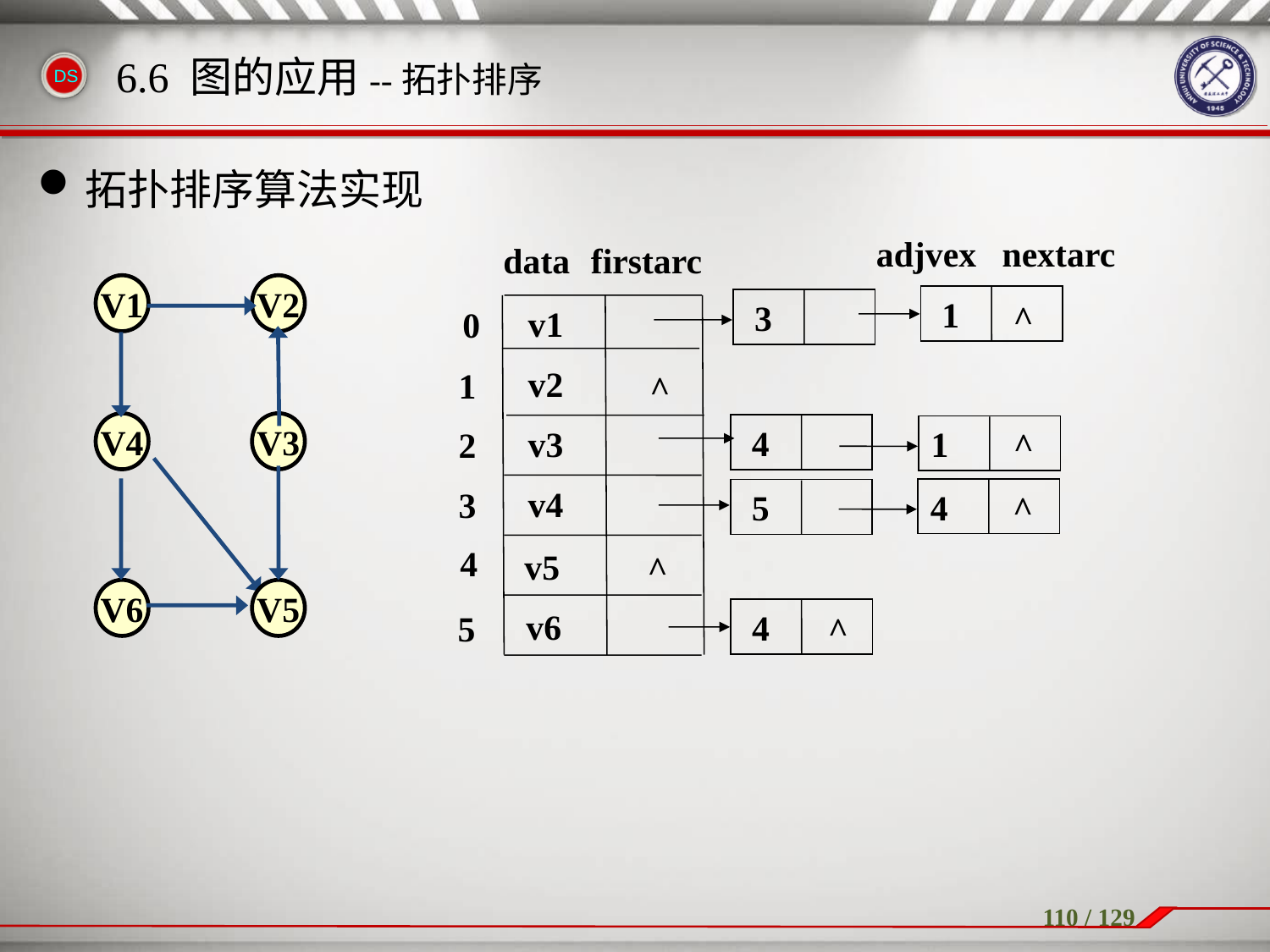

拓扑排序算法实现

6.6 图的应用--拓扑排序
adjvex
nextarc
data
firstarc
 1

 3

^

v1

0
1
2
3
4
5

v2
^
 4

1

v3
^

v4
4

 5

^

v5
^

v6
 4

^

V1
V2

V4
V3

V6
V5